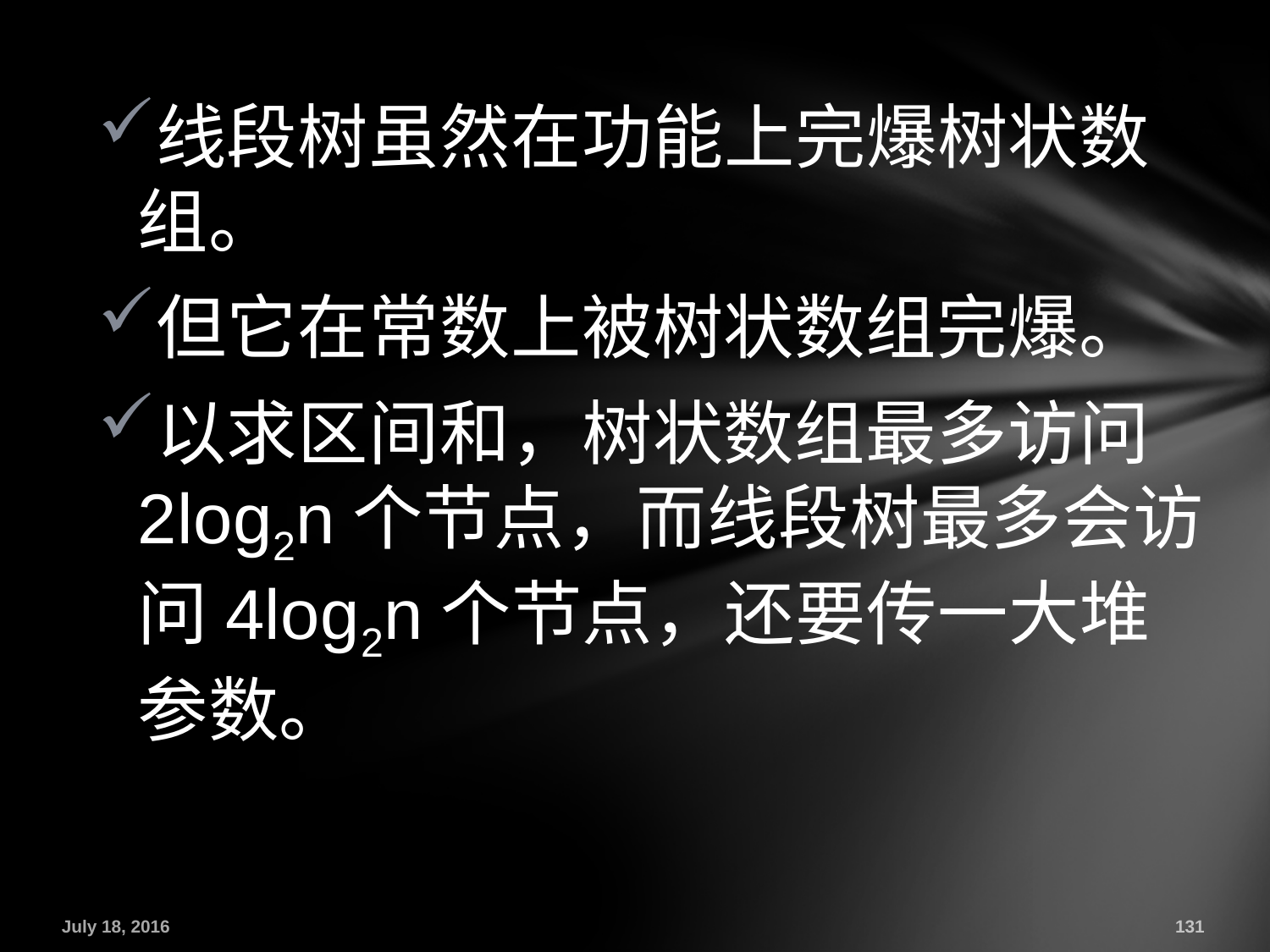

线段树虽然在功能上完爆树状数组。
但它在常数上被树状数组完爆。
以求区间和，树状数组最多访问2log2n个节点，而线段树最多会访问4log2n个节点，还要传一大堆参数。
July 18, 2016

131